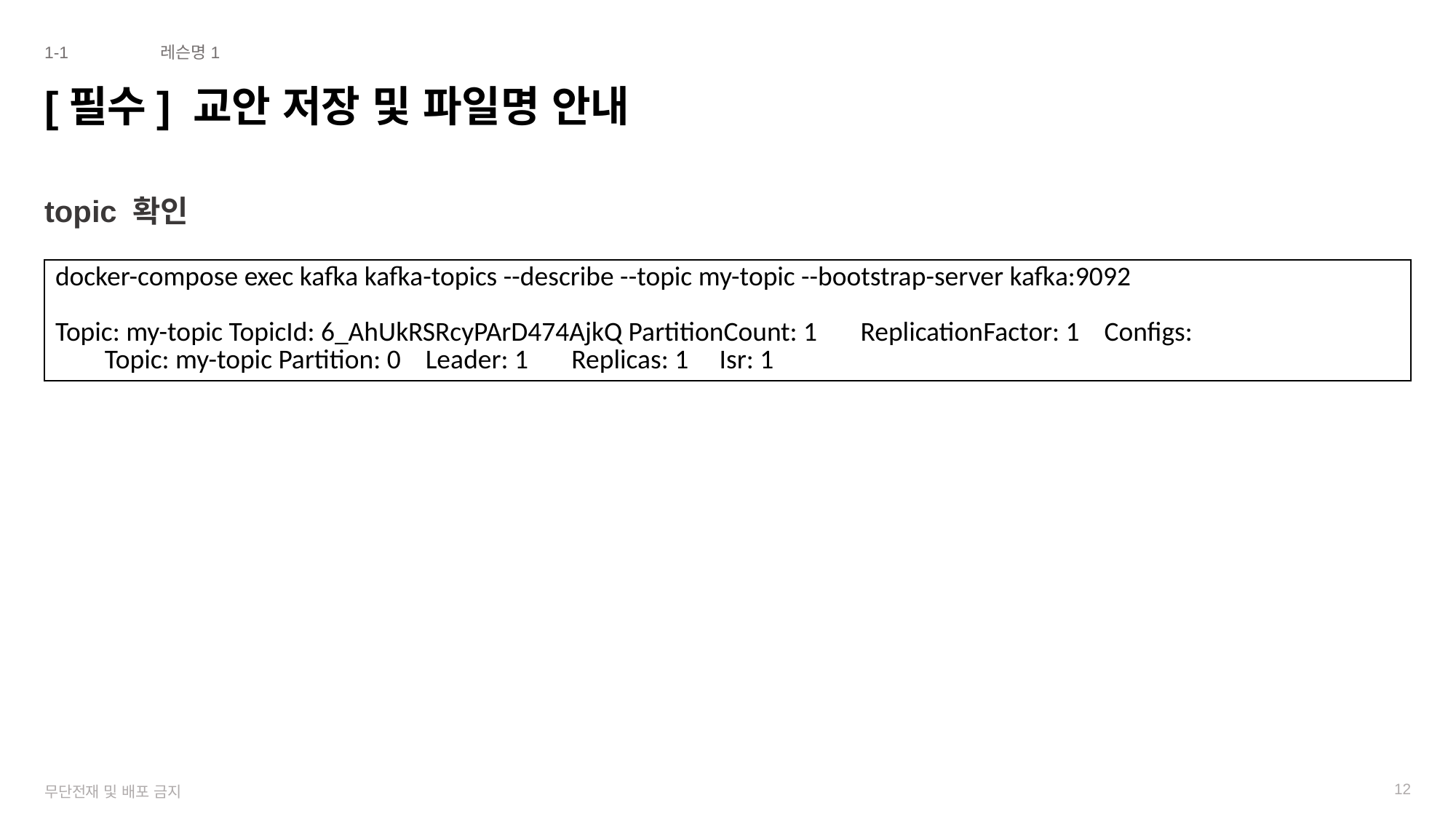

1-1
레슨명1
# [필수] 교안 저장 및 파일명 안내
topic 확인

| docker-compose exec kafka kafka-topics --describe --topic my-topic --bootstrap-server kafka:9092 Topic: my-topic TopicId: 6\_AhUkRSRcyPArD474AjkQ PartitionCount: 1 ReplicationFactor: 1 Configs: Topic: my-topic Partition: 0 Leader: 1 Replicas: 1 Isr: 1 |
| --- |
12